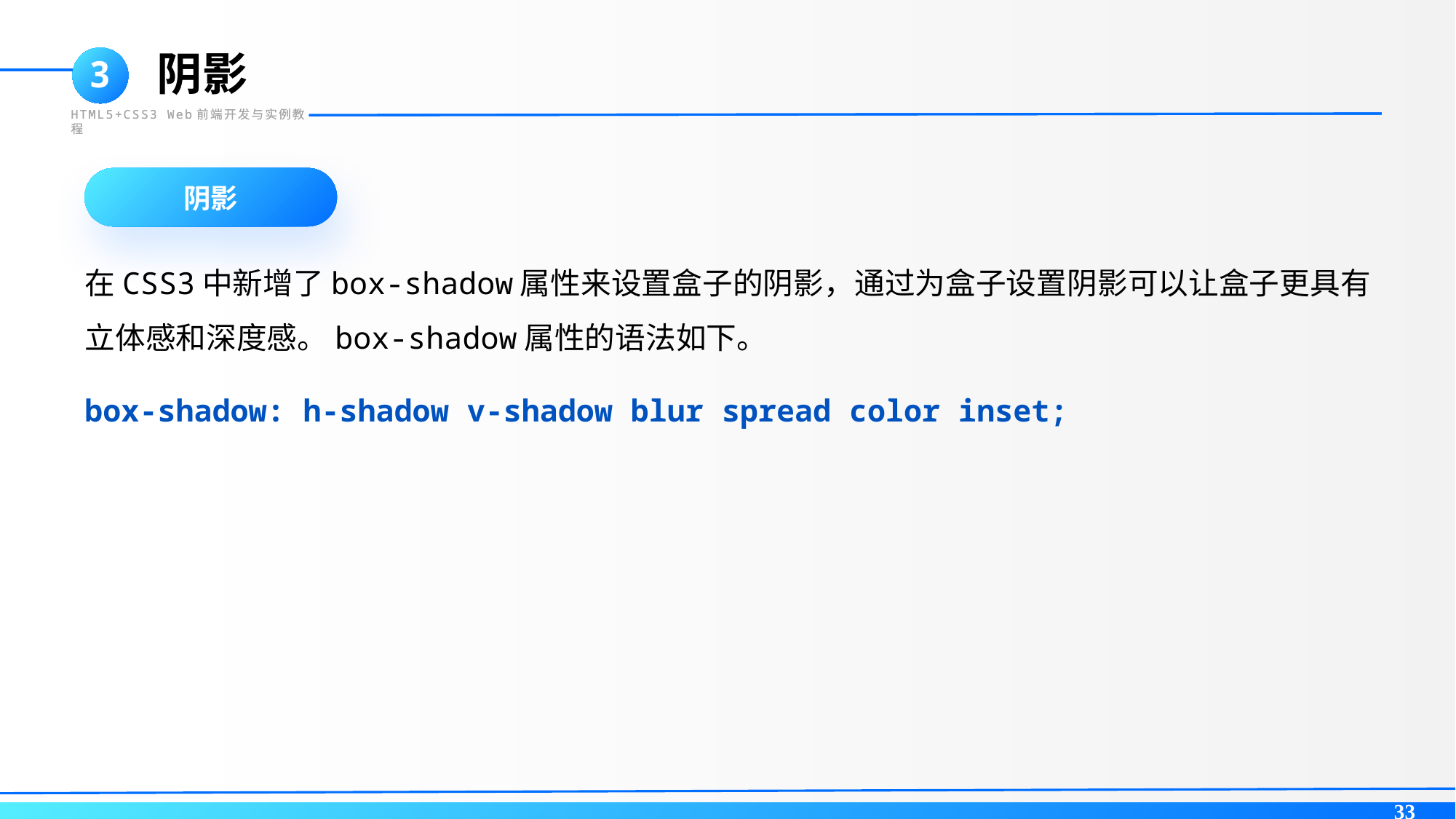

阴影
3
HTML5+CSS3 Web前端开发与实例教程
阴影
在CSS3中新增了box-shadow属性来设置盒子的阴影，通过为盒子设置阴影可以让盒子更具有立体感和深度感。box-shadow属性的语法如下。
box-shadow: h-shadow v-shadow blur spread color inset;
33